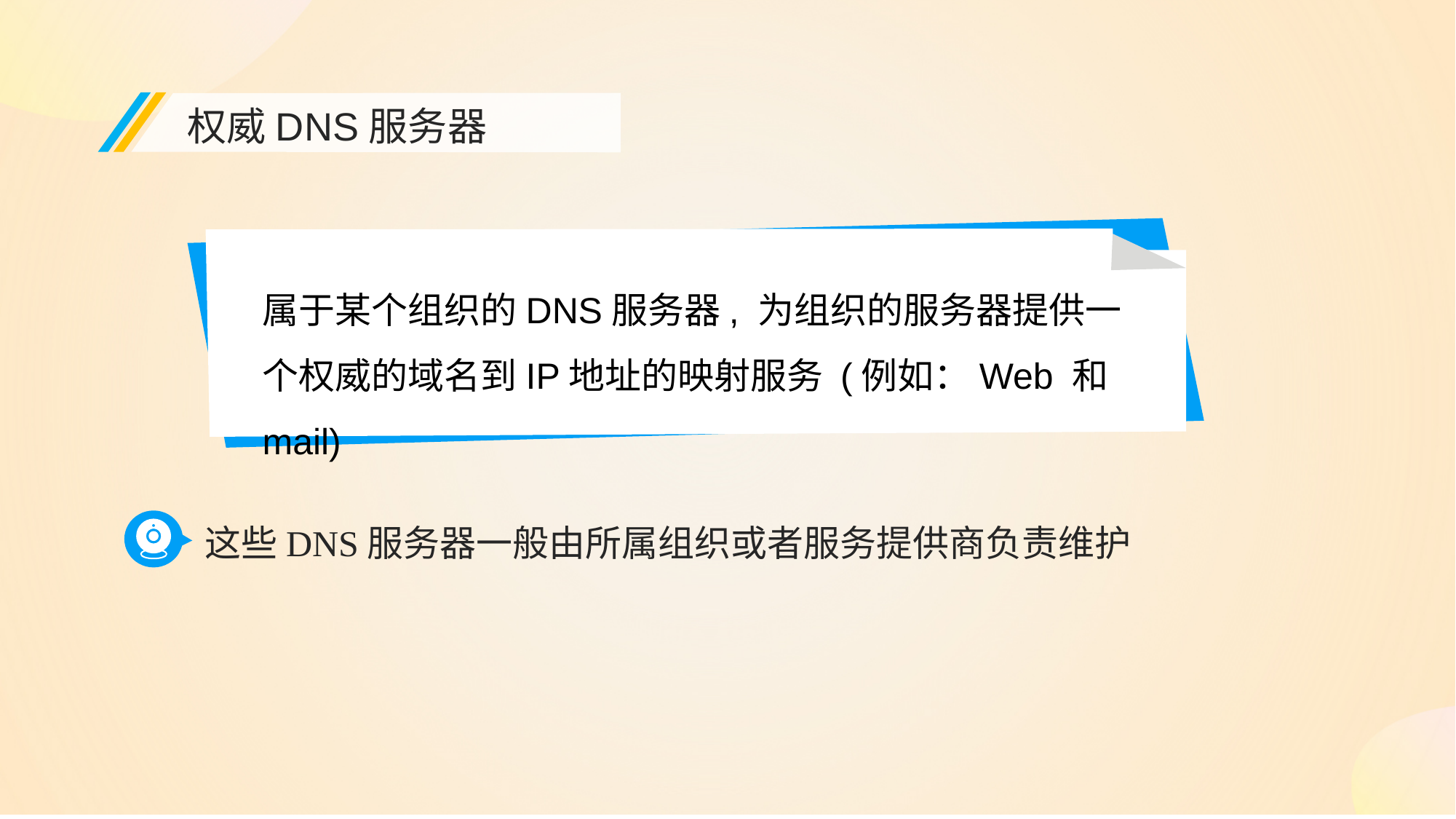

权威DNS服务器

属于某个组织的DNS服务器, 为组织的服务器提供一个权威的域名到IP地址的映射服务 (例如：Web 和 mail)

这些DNS服务器一般由所属组织或者服务提供商负责维护